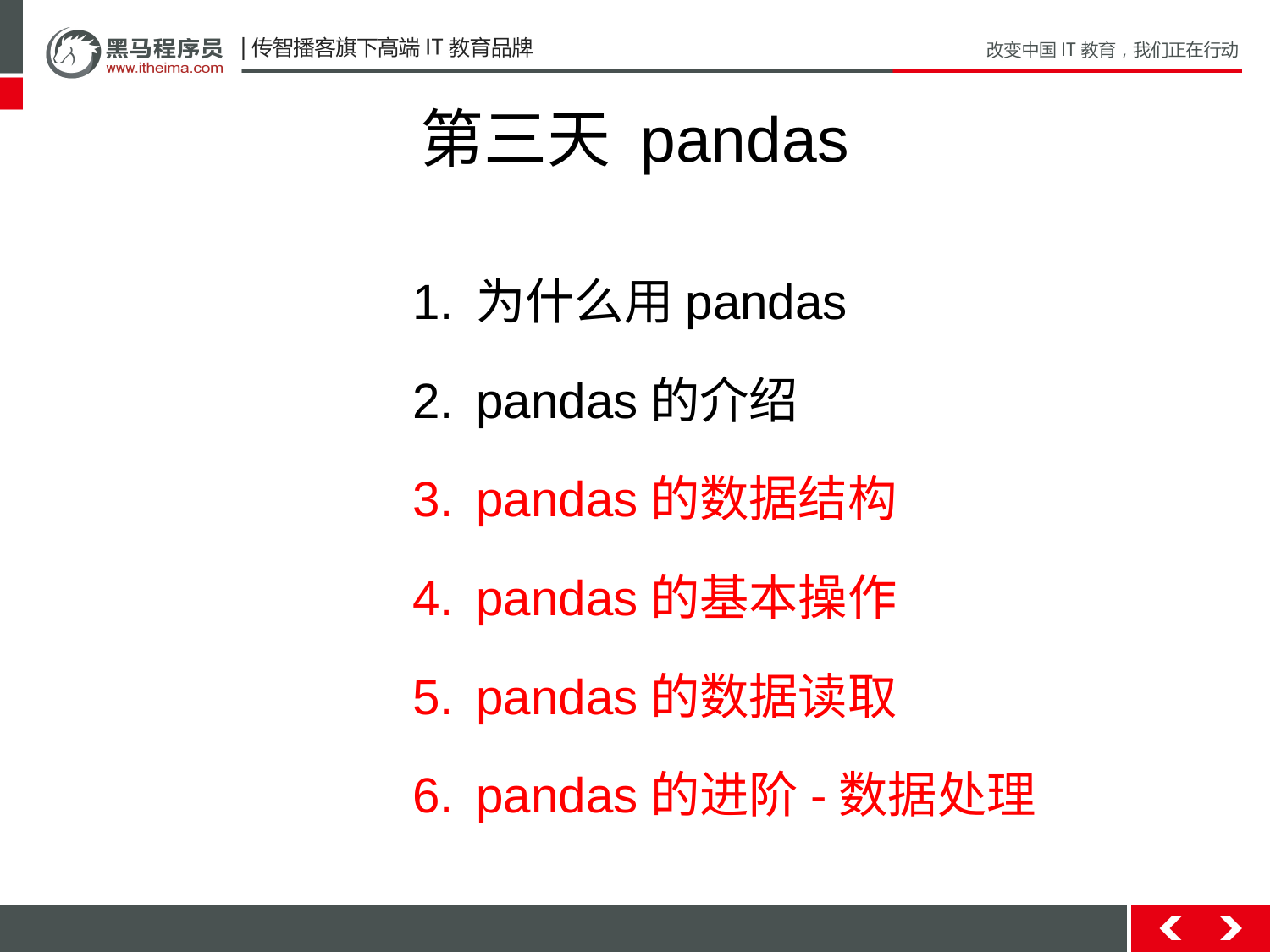

# 第三天 pandas
为什么用pandas
pandas的介绍
pandas的数据结构
pandas的基本操作
pandas的数据读取
pandas的进阶-数据处理